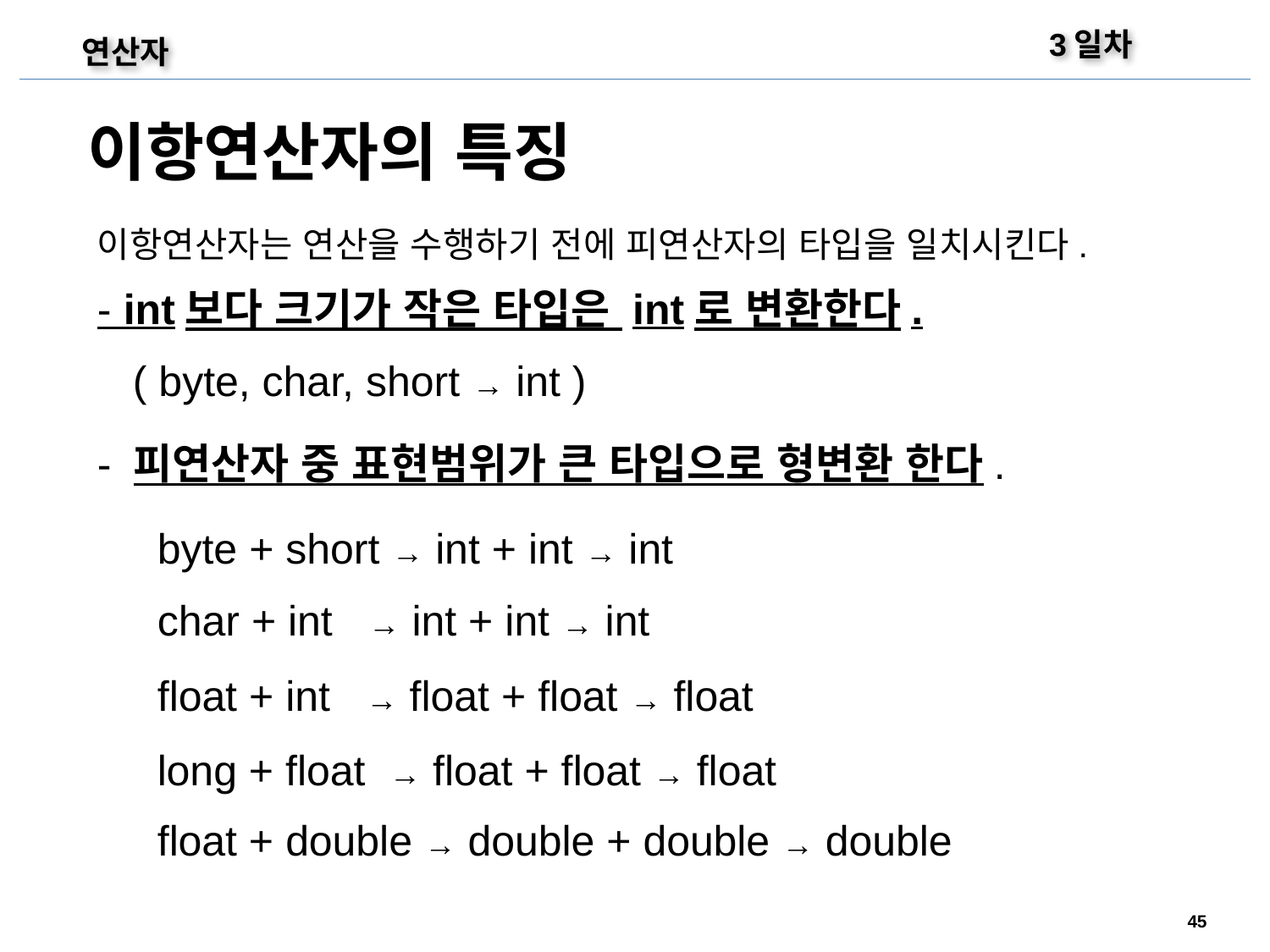

3일차
연산자
이항연산자의 특징
이항연산자는 연산을 수행하기 전에 피연산자의 타입을 일치시킨다.
- int보다 크기가 작은 타입은 int로 변환한다.
   ( byte, char, short → int )
- 피연산자 중 표현범위가 큰 타입으로 형변환 한다.
byte + short → int + int → int
char + int   → int + int → int
float + int   → float + float → float
long + float  → float + float → float
float + double → double + double → double